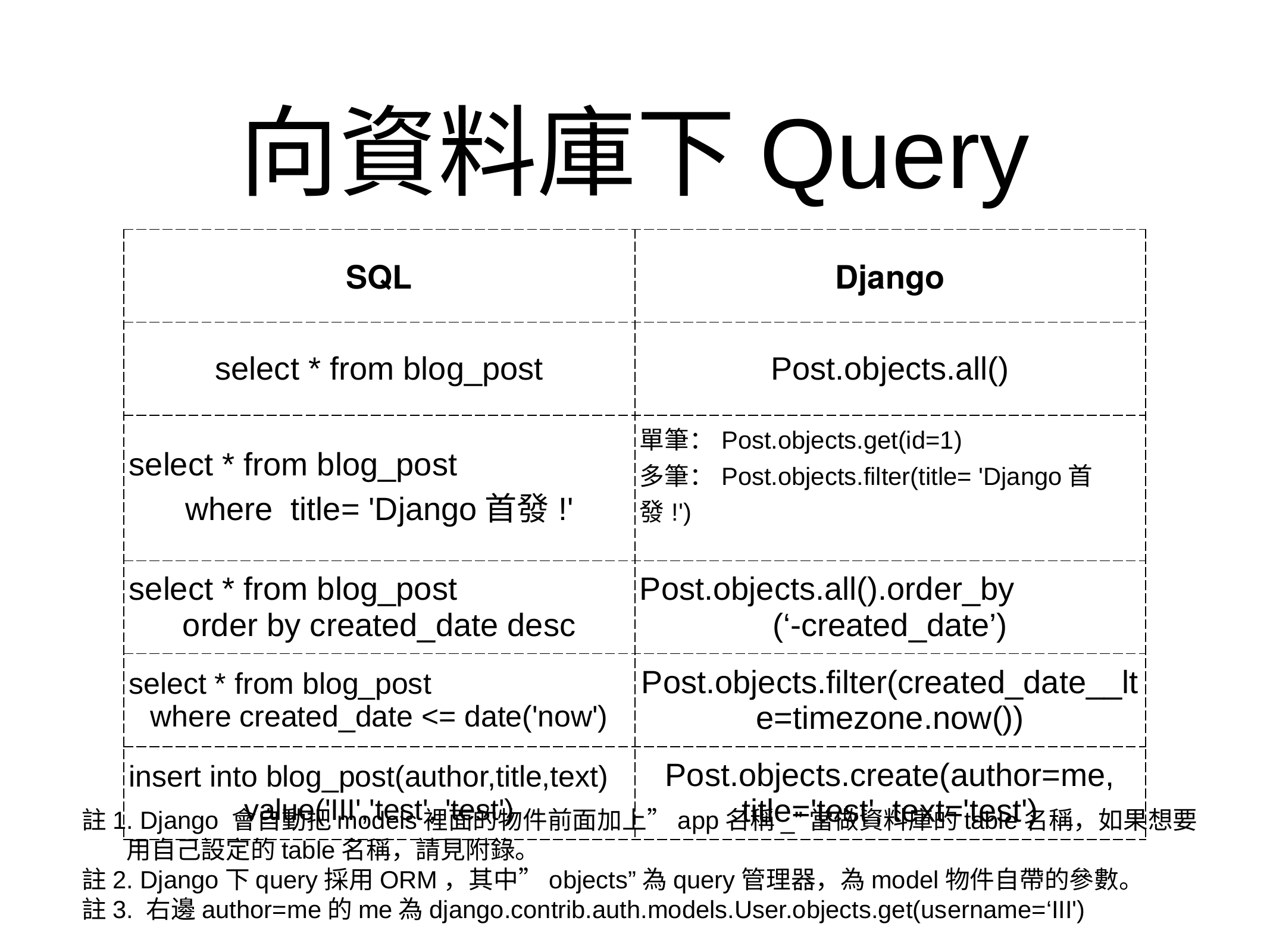

# 向資料庫下Query
| SQL | Django |
| --- | --- |
| select \* from blog\_post | Post.objects.all() |
| select \* from blog\_post where title= 'Django首發!' | 單筆：Post.objects.get(id=1) 多筆：Post.objects.filter(title= 'Django首發!') |
| select \* from blog\_post order by created\_date desc | Post.objects.all().order\_by (‘-created\_date’) |
| select \* from blog\_post where created\_date <= date('now') | Post.objects.filter(created\_date\_\_lte=timezone.now()) |
| insert into blog\_post(author,title,text) value('III','test', 'test') | Post.objects.create(author=me, title='test', text='test') |
註1. Django 會自動把models裡面的物件前面加上”app名稱_”當做資料庫的table名稱，如果想要
       用自己設定的table名稱，請見附錄。
註2. Django下query採用ORM，其中”objects”為query管理器，為model物件自帶的參數。
註3. 右邊author=me的me為django.contrib.auth.models.User.objects.get(username=‘III')